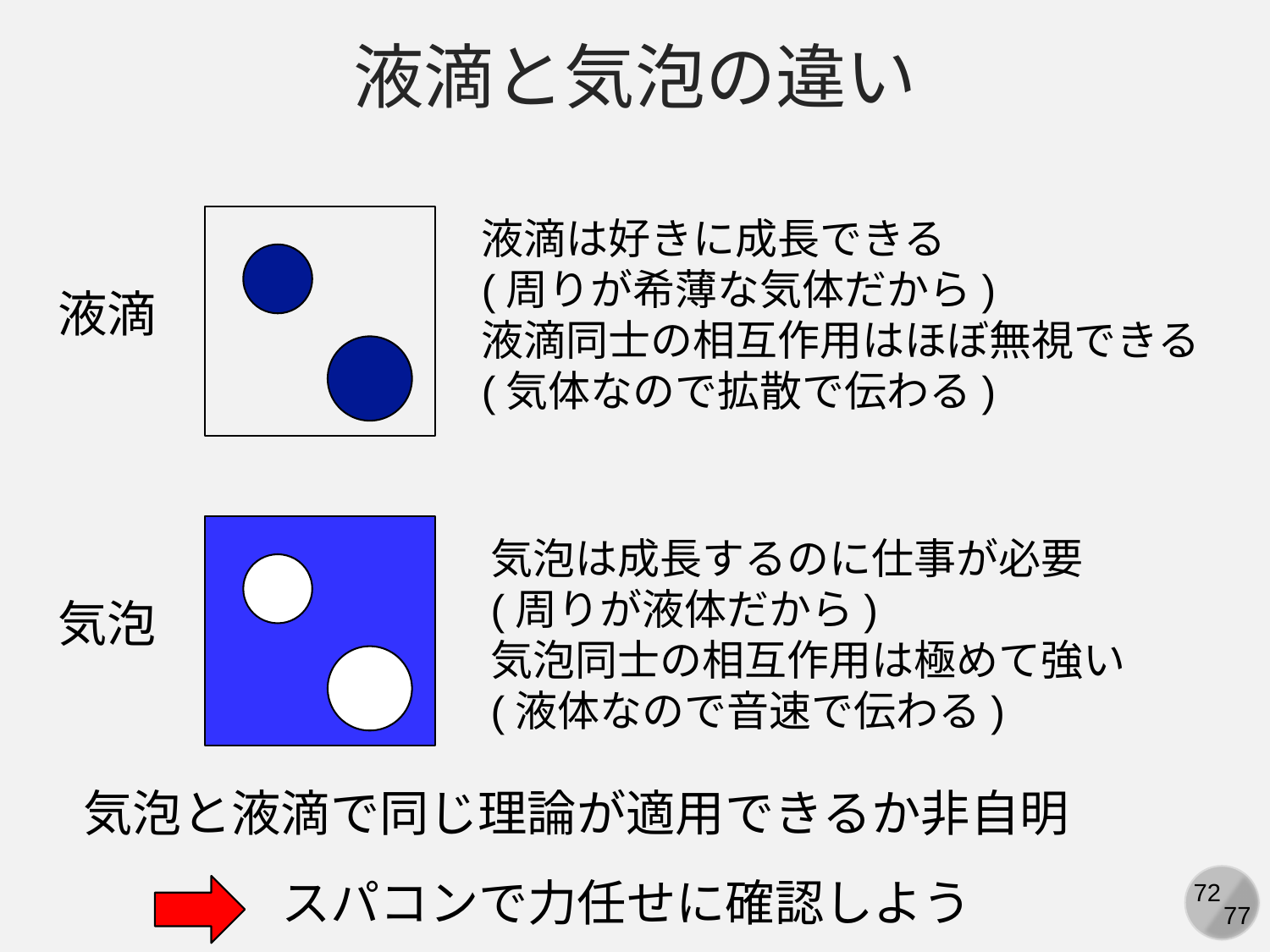

液滴と気泡の違い

液滴は好きに成長できる
(周りが希薄な気体だから)
液滴同士の相互作用はほぼ無視できる
(気体なので拡散で伝わる)
液滴

気泡は成長するのに仕事が必要
(周りが液体だから)
気泡同士の相互作用は極めて強い
(液体なので音速で伝わる)
気泡
気泡と液滴で同じ理論が適用できるか非自明
スパコンで力任せに確認しよう